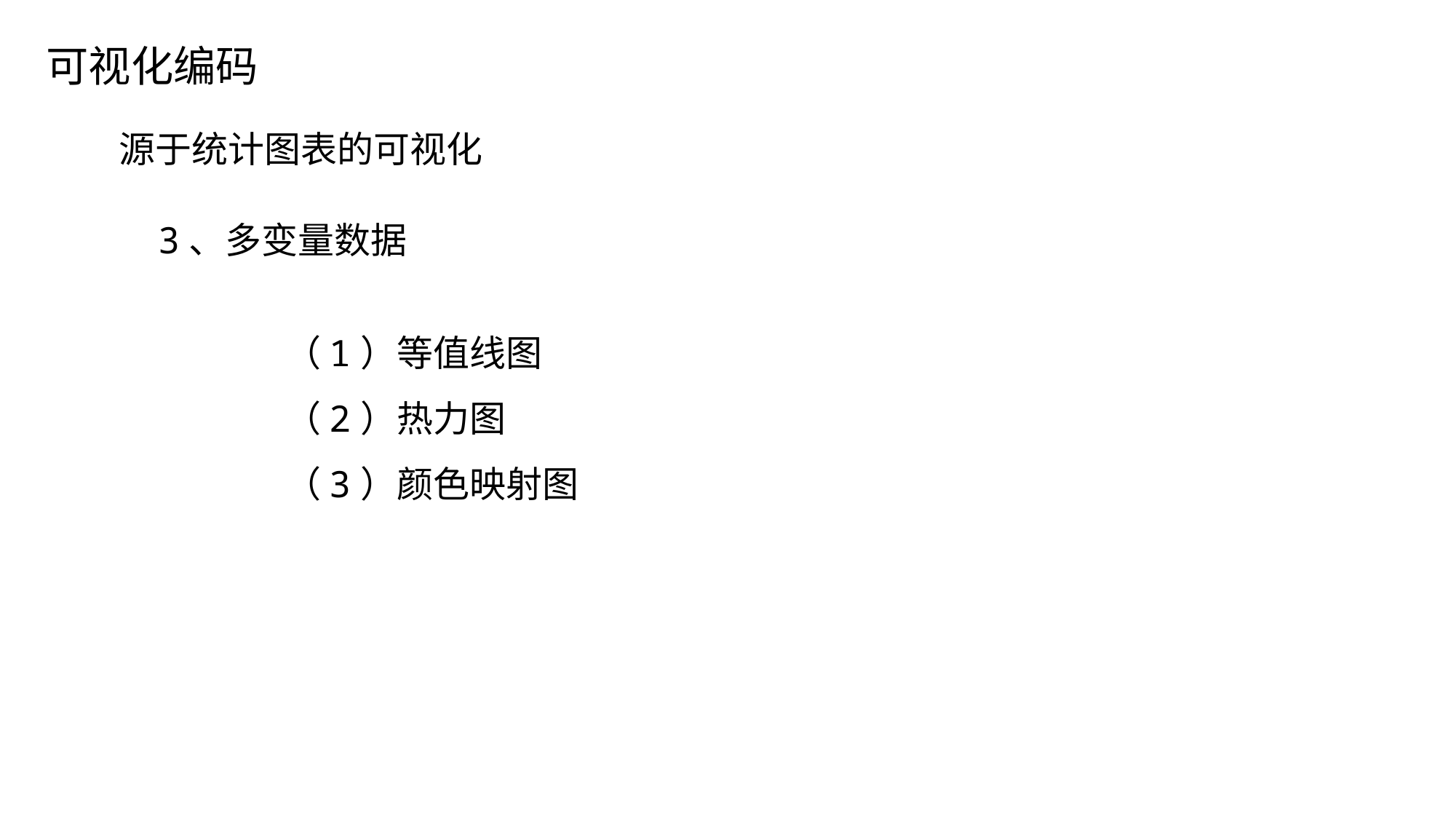

可视化编码
源于统计图表的可视化
3、多变量数据
（1）等值线图
（2）热力图
（3）颜色映射图